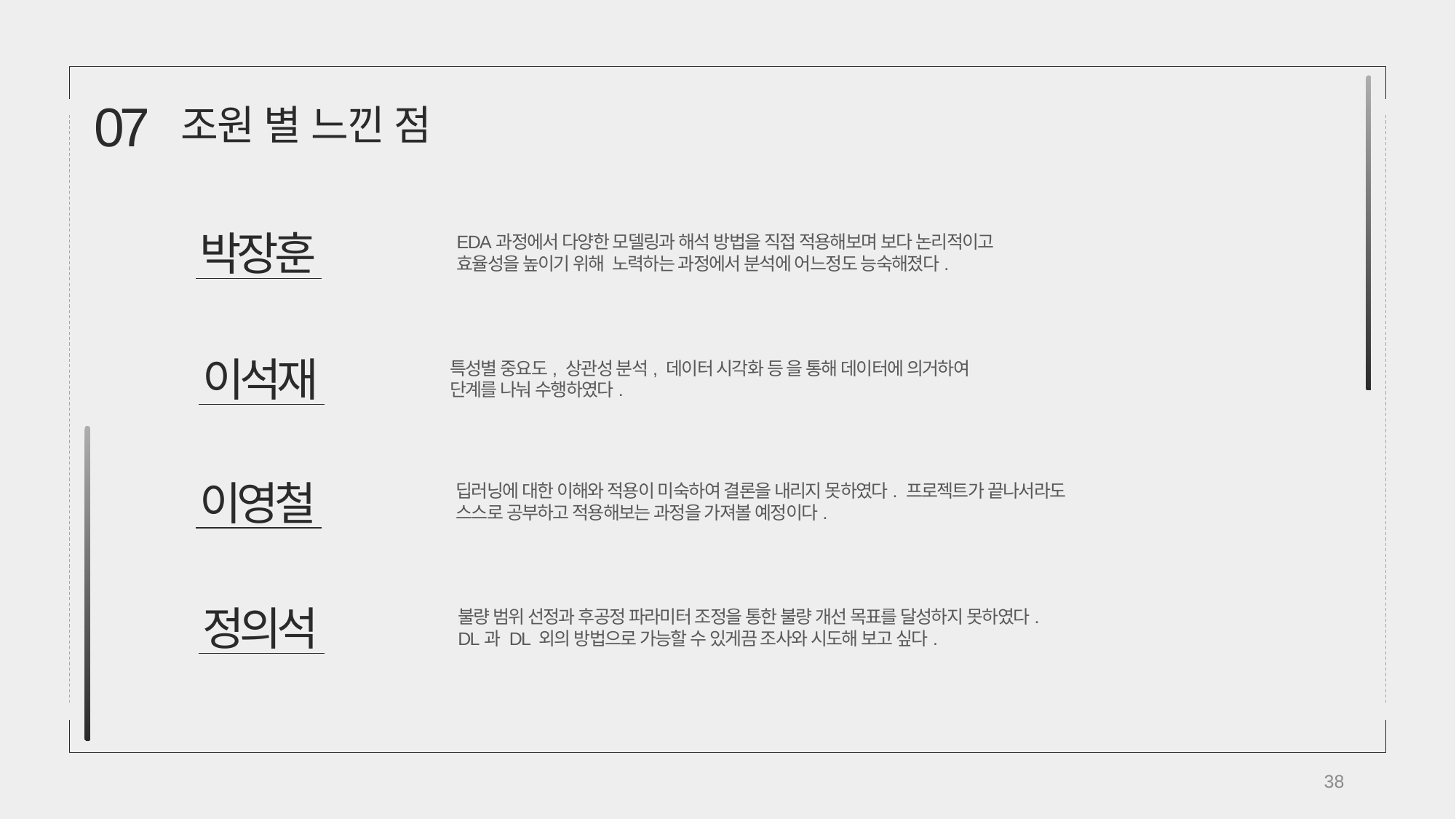

07
조원 별 느낀 점
박장훈
EDA과정에서 다양한 모델링과 해석 방법을 직접 적용해보며 보다 논리적이고
효율성을 높이기 위해  노력하는 과정에서 분석에 어느정도 능숙해졌다.

이석재
특성별 중요도, 상관성 분석, 데이터 시각화 등 을 통해 데이터에 의거하여
단계를 나눠 수행하였다.
이영철
딥러닝에 대한 이해와 적용이 미숙하여 결론을 내리지 못하였다. 프로젝트가 끝나서라도
스스로 공부하고 적용해보는 과정을 가져볼 예정이다.

정의석
불량 범위 선정과 후공정 파라미터 조정을 통한 불량 개선 목표를 달성하지 못하였다.
DL과 DL 외의 방법으로 가능할 수 있게끔 조사와 시도해 보고 싶다.
38